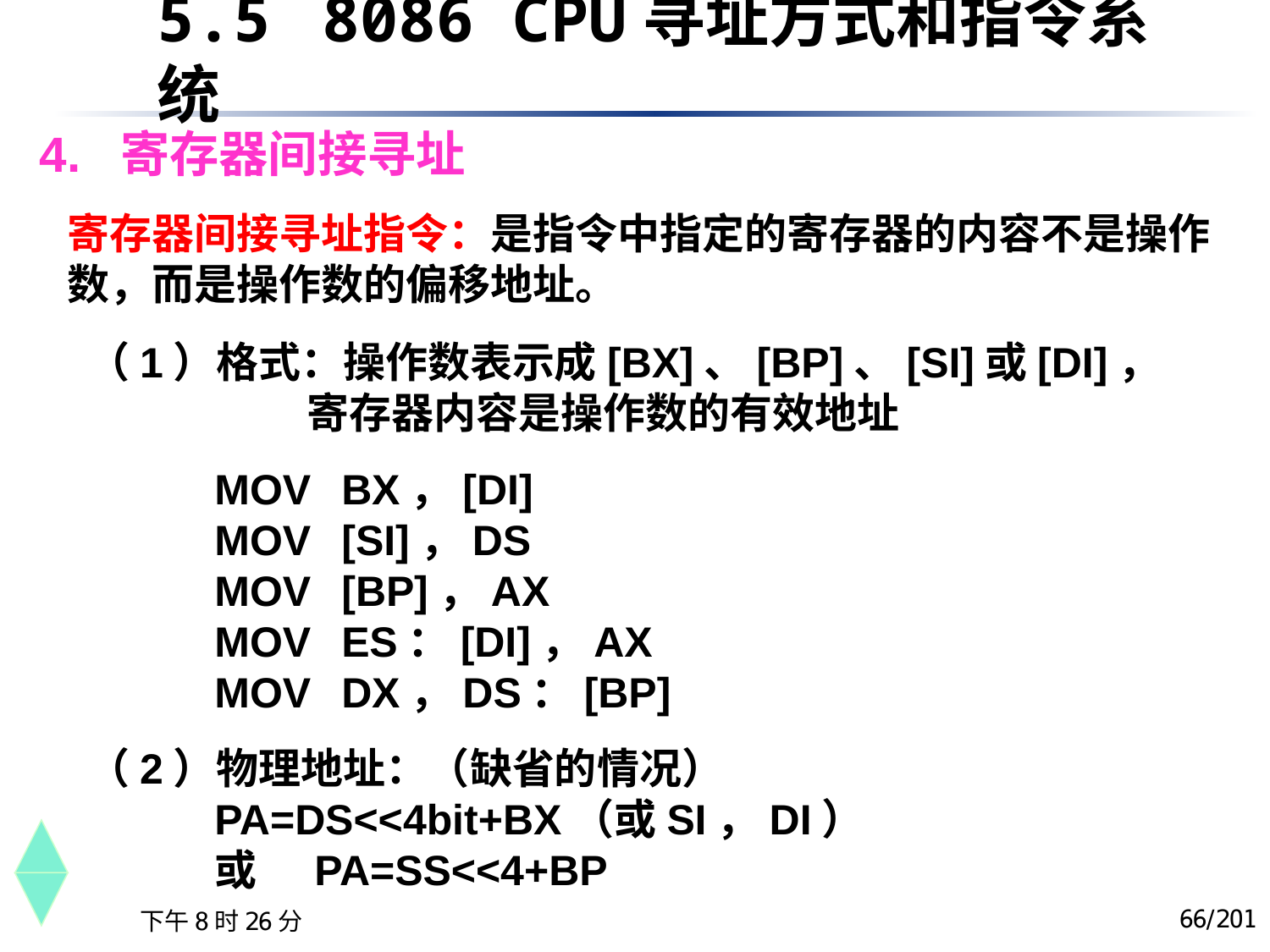

5.5	 8086 CPU寻址方式和指令系统
# 4.  寄存器间接寻址
寄存器间接寻址指令：是指令中指定的寄存器的内容不是操作数，而是操作数的偏移地址。
（1）格式：操作数表示成[BX]、[BP]、[SI]或[DI]，
                      寄存器内容是操作数的有效地址

	MOV	BX，[DI]
	MOV	[SI]，DS
	MOV	[BP]，AX
	MOV	ES：[DI]，AX
	MOV	DX，DS：[BP]

（2）物理地址：（缺省的情况）
	PA=DS<<4bit+BX（或SI，DI）
	或     PA=SS<<4+BP
66/201
下午8时26分